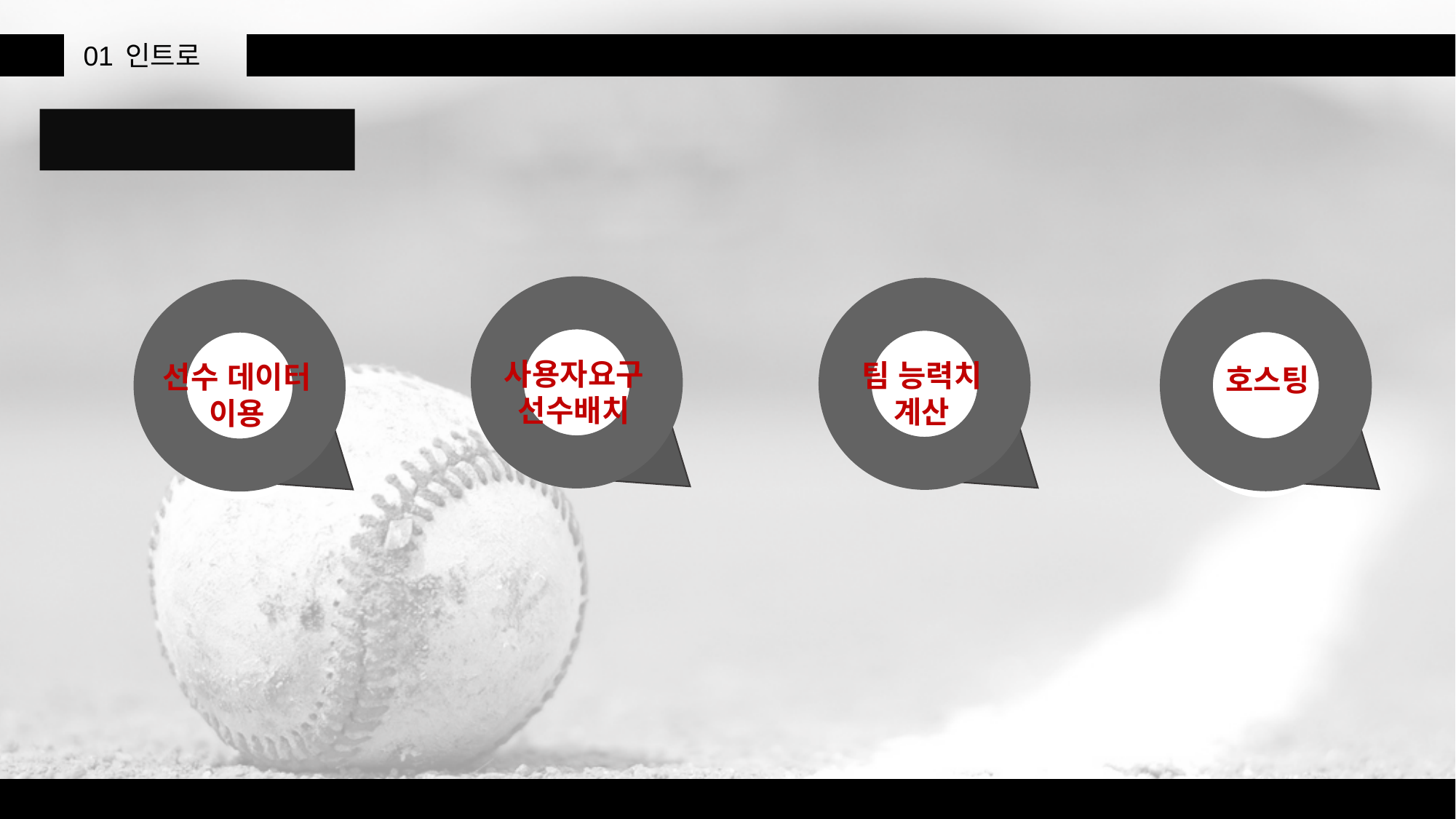

01
인트로
프로젝트 목표

### Chart

| Category | 열1 |
|---|---|
| 1분기 | 10.0 |

### Chart

| Category |
|---|
사용자요구
선수배치

### Chart

| Category | 열1 |
|---|---|
| 1분기 | 10.0 |

### Chart

| Category |
|---|
팀 능력치
계산

### Chart

| Category | 열1 |
|---|---|
| 1분기 | 10.0 |

### Chart

| Category |
|---|
호스팅

### Chart

| Category | 열1 |
|---|---|
| 1분기 | 10.0 |

### Chart

| Category |
|---|
선수 데이터
이용